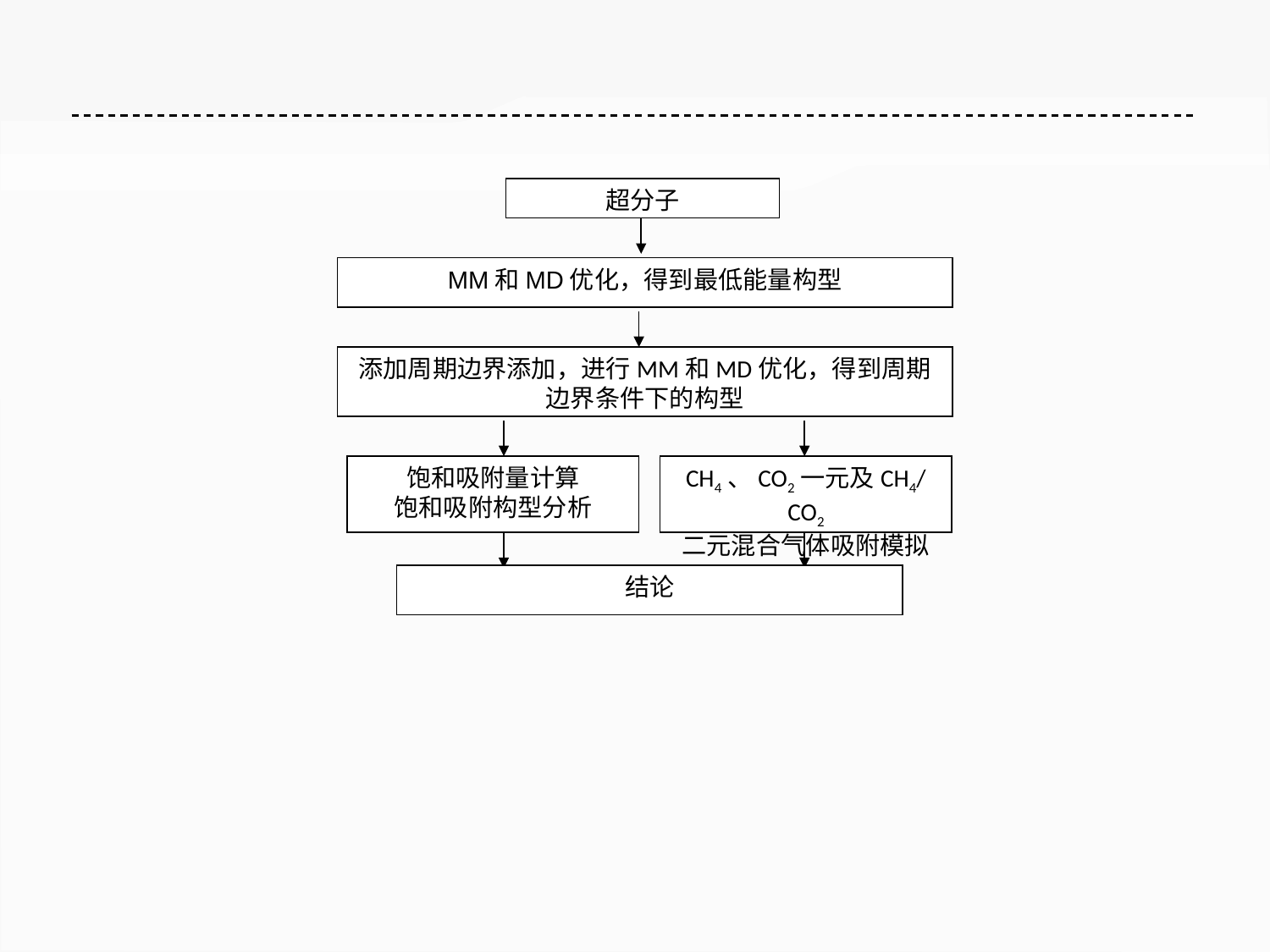

超分子
MM和MD优化，得到最低能量构型
添加周期边界添加，进行MM和MD优化，得到周期边界条件下的构型
饱和吸附量计算
饱和吸附构型分析
CH4、CO2一元及CH4/CO2
二元混合气体吸附模拟

结论